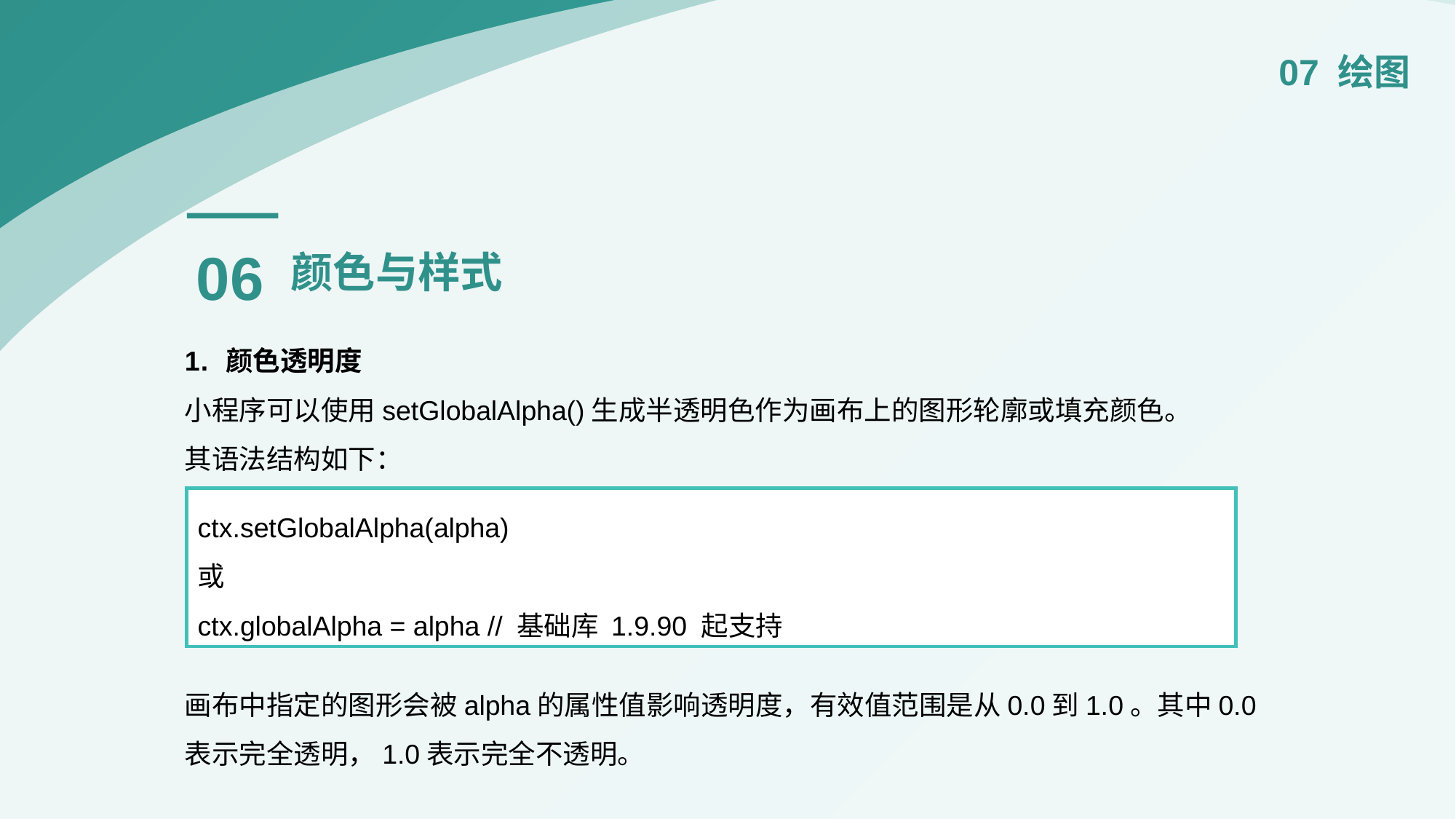

07 绘图
06

颜色与样式
颜色透明度
小程序可以使用setGlobalAlpha()生成半透明色作为画布上的图形轮廓或填充颜色。
其语法结构如下：

画布中指定的图形会被alpha的属性值影响透明度，有效值范围是从0.0到1.0。其中0.0表示完全透明，1.0表示完全不透明。
ctx.setGlobalAlpha(alpha)
或
ctx.globalAlpha = alpha // 基础库 1.9.90 起支持